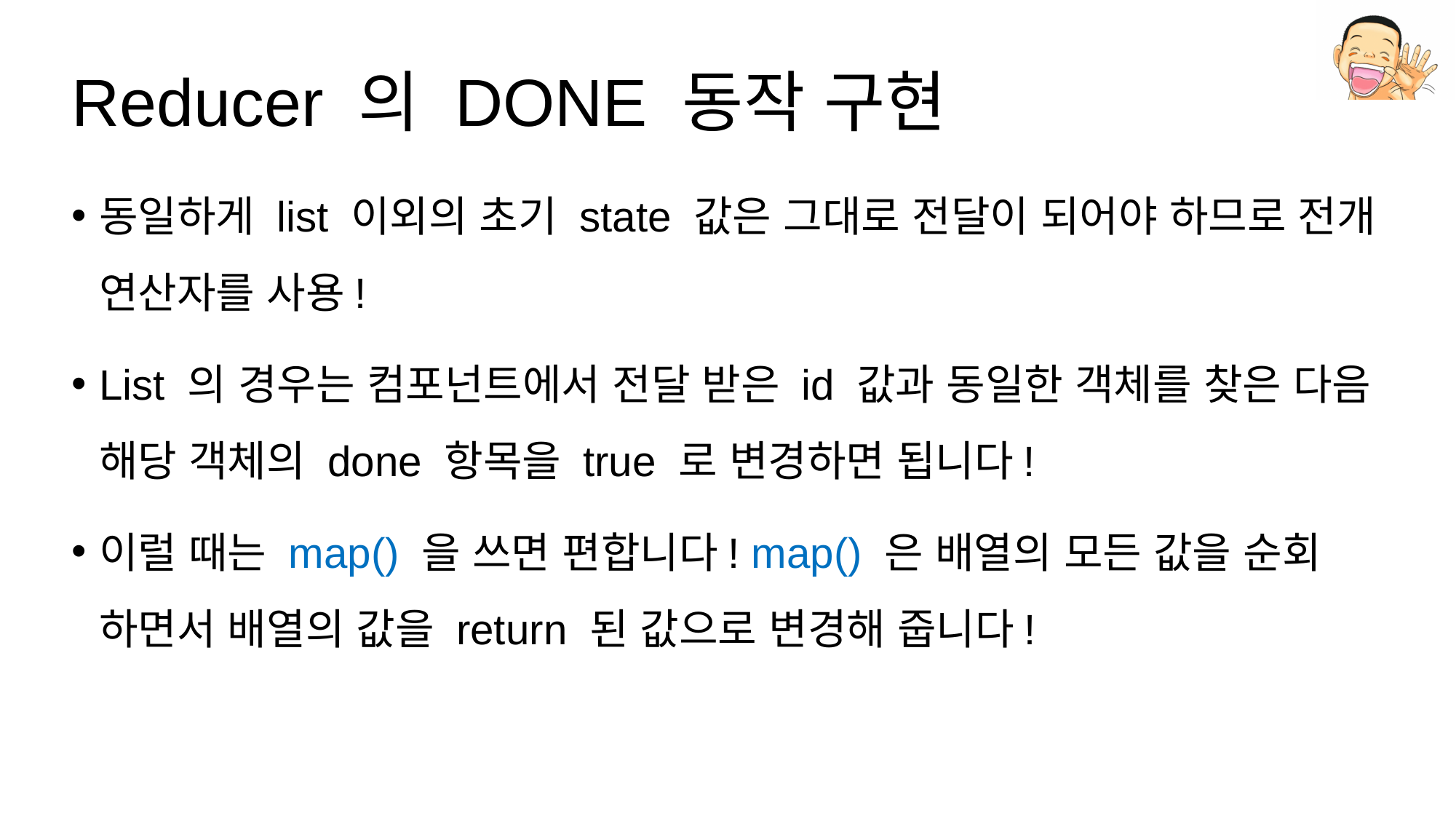

# Reducer 의 DONE 동작 구현
동일하게 list 이외의 초기 state 값은 그대로 전달이 되어야 하므로 전개 연산자를 사용!
List 의 경우는 컴포넌트에서 전달 받은 id 값과 동일한 객체를 찾은 다음 해당 객체의 done 항목을 true 로 변경하면 됩니다!
이럴 때는 map() 을 쓰면 편합니다! map() 은 배열의 모든 값을 순회 하면서 배열의 값을 return 된 값으로 변경해 줍니다!